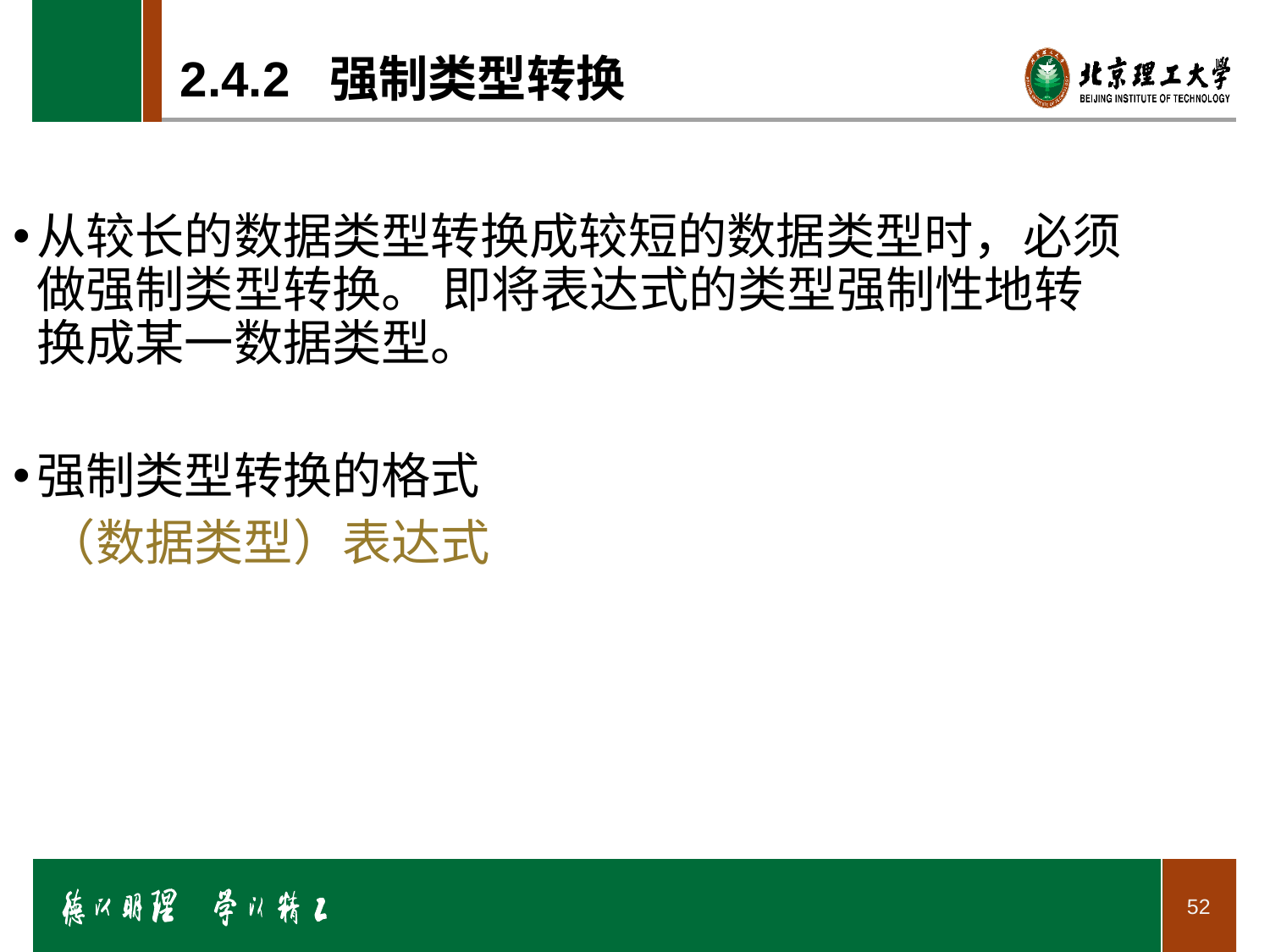

# 2.4.2  强制类型转换
从较长的数据类型转换成较短的数据类型时，必须做强制类型转换。 即将表达式的类型强制性地转换成某一数据类型。

强制类型转换的格式
  （数据类型）表达式